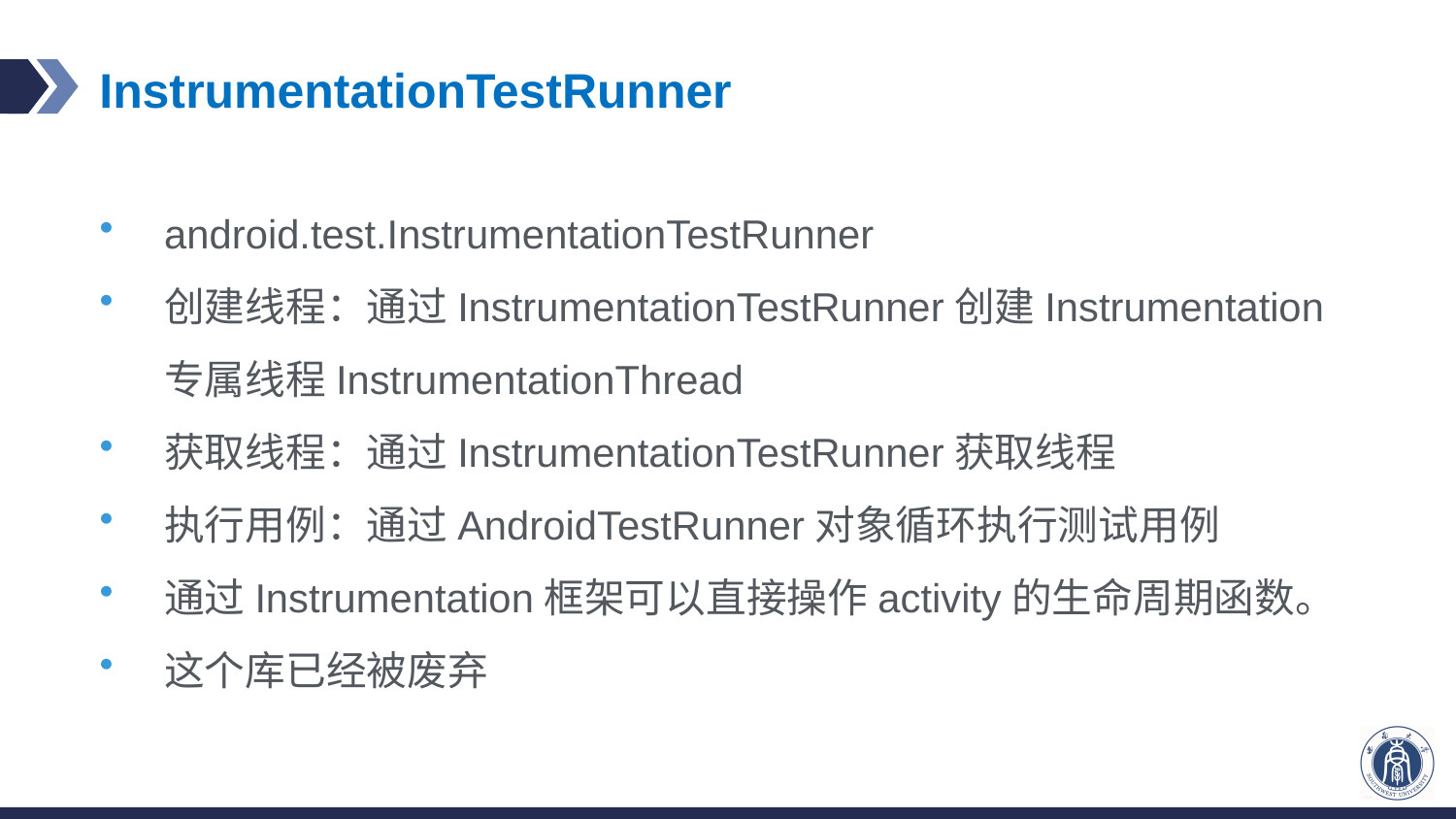

# InstrumentationTestRunner
android.test.InstrumentationTestRunner
创建线程：通过InstrumentationTestRunner创建Instrumentation专属线程InstrumentationThread
获取线程：通过InstrumentationTestRunner获取线程
执行用例：通过AndroidTestRunner对象循环执行测试用例
通过Instrumentation框架可以直接操作activity的生命周期函数。
这个库已经被废弃